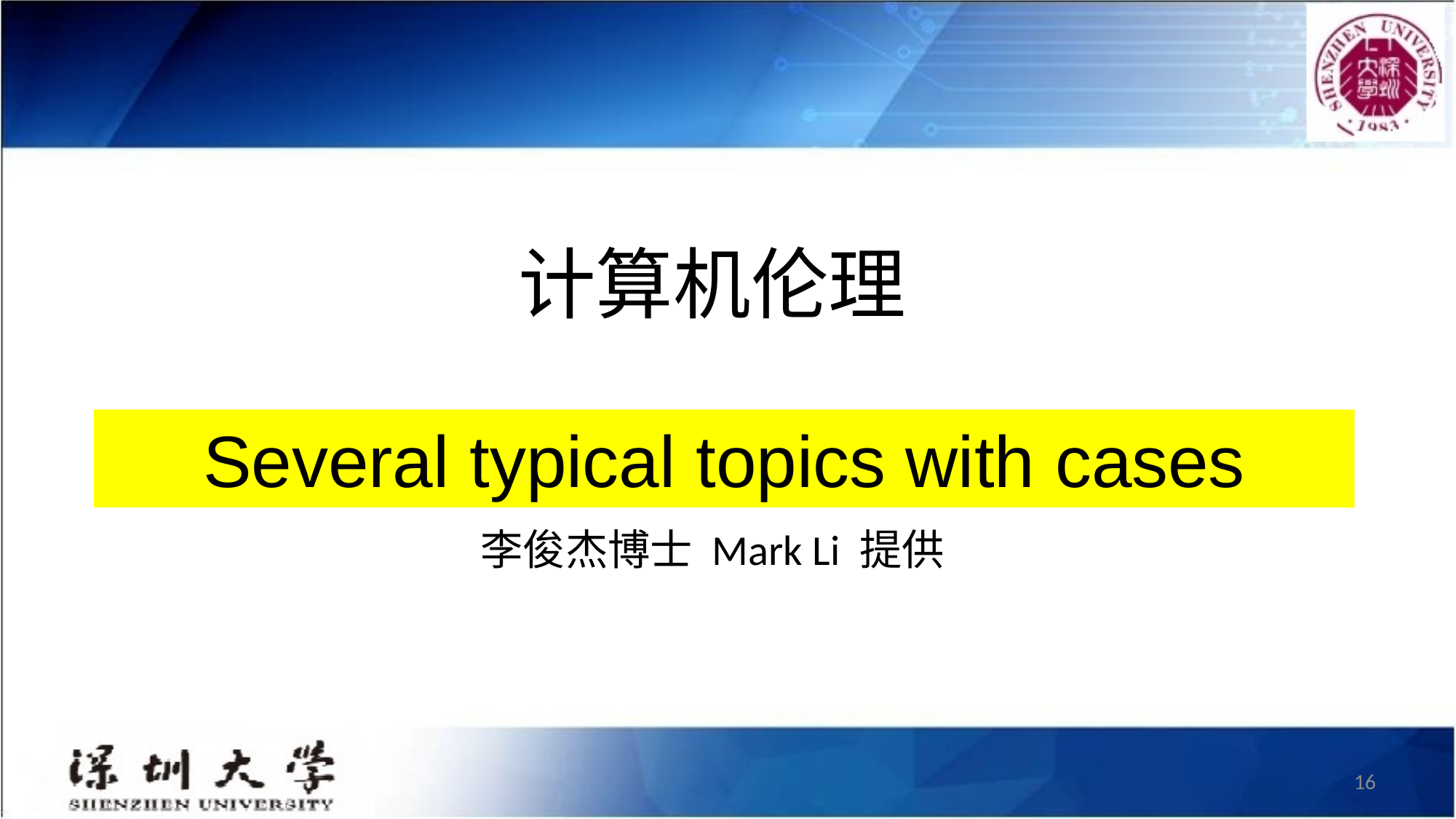

# 计算机伦理
Several typical topics with cases
李俊杰博士 Mark Li 提供
16